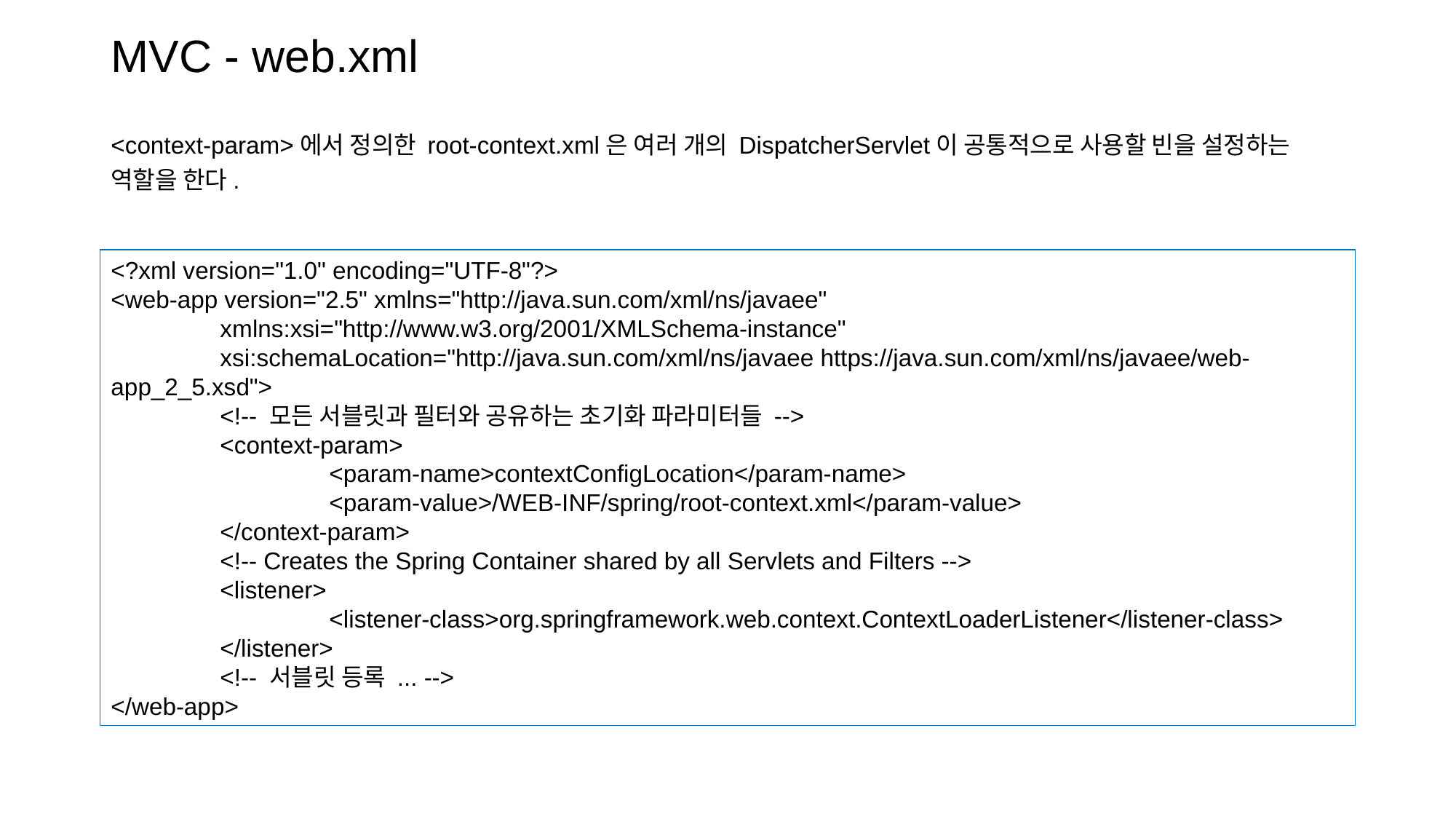

# MVC - web.xml
<context-param>에서 정의한 root-context.xml은 여러 개의 DispatcherServlet이 공통적으로 사용할 빈을 설정하는 역할을 한다.
<?xml version="1.0" encoding="UTF-8"?>
<web-app version="2.5" xmlns="http://java.sun.com/xml/ns/javaee"
	xmlns:xsi="http://www.w3.org/2001/XMLSchema-instance"
	xsi:schemaLocation="http://java.sun.com/xml/ns/javaee https://java.sun.com/xml/ns/javaee/web-app_2_5.xsd">
	<!-- 모든 서블릿과 필터와 공유하는 초기화 파라미터들 -->
	<context-param>
		<param-name>contextConfigLocation</param-name>
		<param-value>/WEB-INF/spring/root-context.xml</param-value>
	</context-param>
	<!-- Creates the Spring Container shared by all Servlets and Filters -->
	<listener>
		<listener-class>org.springframework.web.context.ContextLoaderListener</listener-class>
	</listener>
	<!-- 서블릿 등록 ... -->
</web-app>